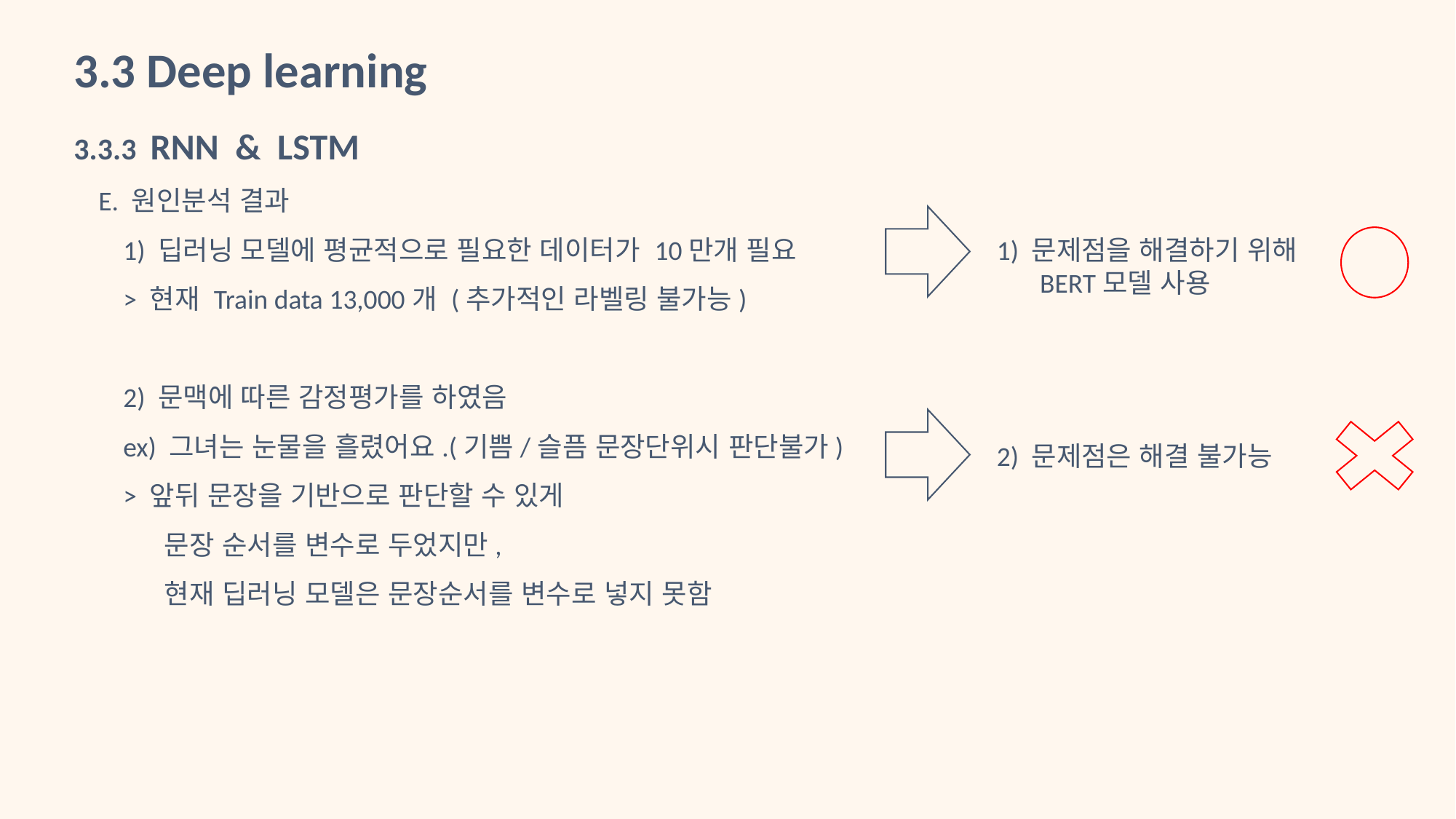

3.3 Deep learning
3.3.3  RNN  &  LSTM
    E. 원인분석 결과
        1) 딥러닝 모델에 평균적으로 필요한 데이터가 10만개 필요
        > 현재 Train data 13,000개 (추가적인 라벨링 불가능)

        2) 문맥에 따른 감정평가를 하였음
        ex) 그녀는 눈물을 흘렸어요.(기쁨/슬픔 문장단위시 판단불가)
        > 앞뒤 문장을 기반으로 판단할 수 있게
           문장 순서를 변수로 두었지만,
           현재 딥러닝 모델은 문장순서를 변수로 넣지 못함

1) 문제점을 해결하기 위해
       BERT모델 사용

2) 문제점은 해결 불가능